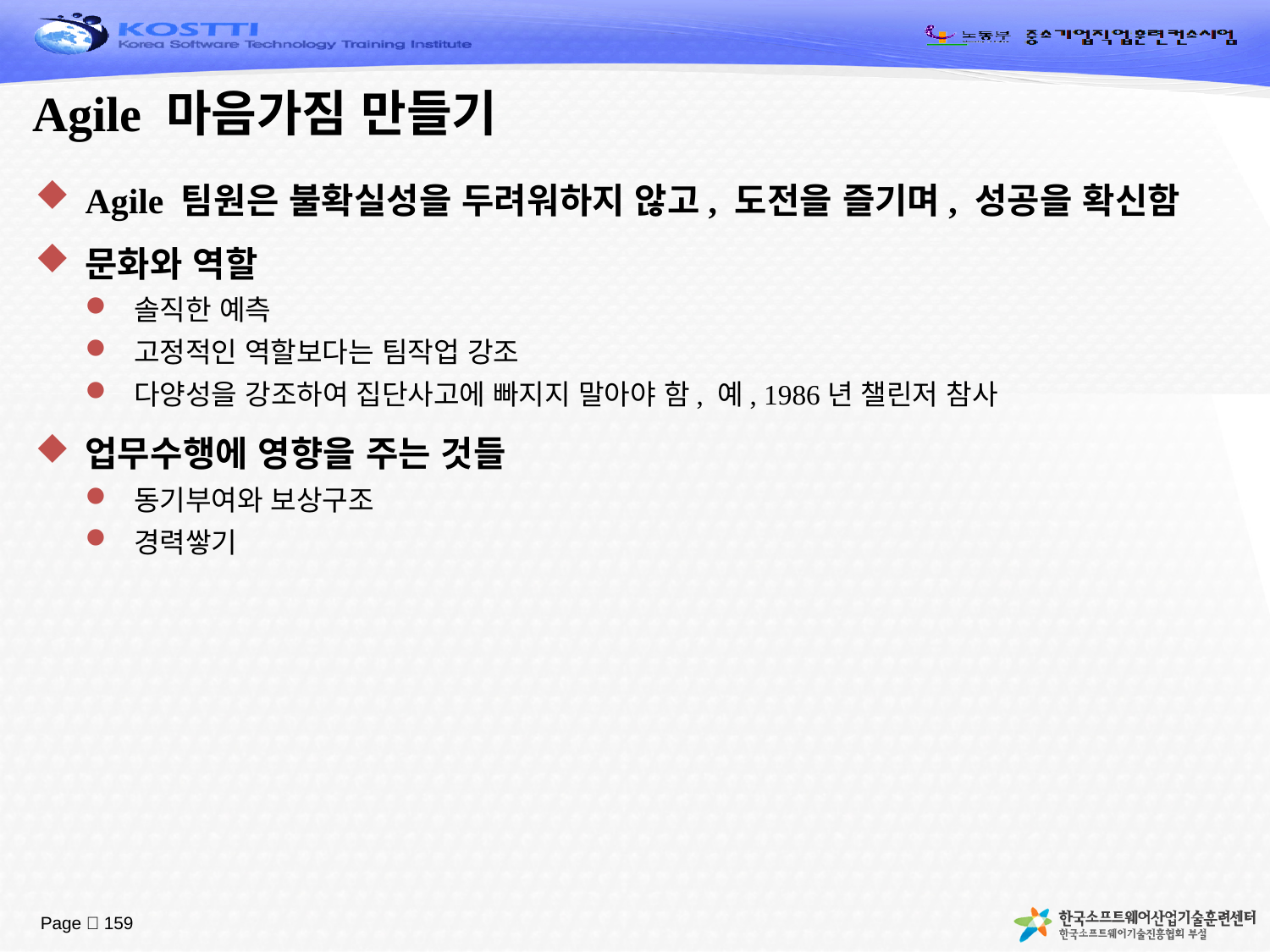

# Agile 마음가짐 만들기
Agile 팀원은 불확실성을 두려워하지 않고, 도전을 즐기며, 성공을 확신함
문화와 역할
솔직한 예측
고정적인 역할보다는 팀작업 강조
다양성을 강조하여 집단사고에 빠지지 말아야 함, 예, 1986년 챌린저 참사
업무수행에 영향을 주는 것들
동기부여와 보상구조
경력쌓기